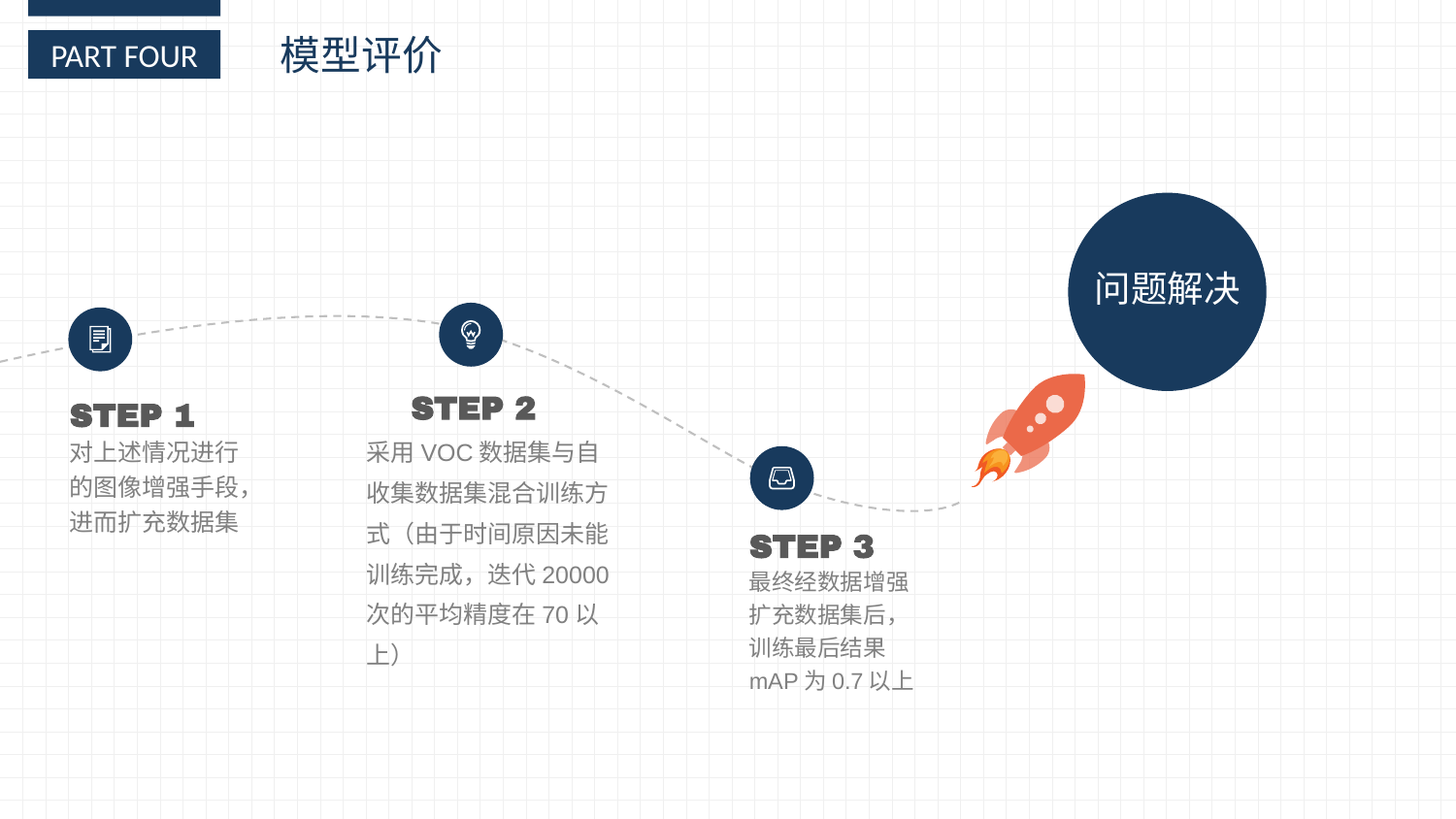

模型评价
PART FOUR

问题解决

STEP 2
STEP 1

采用VOC数据集与自收集数据集混合训练方式（由于时间原因未能训练完成，迭代20000次的平均精度在70以上）
对上述情况进行的图像增强手段，进而扩充数据集

STEP 3
最终经数据增强扩充数据集后，训练最后结果mAP为0.7以上